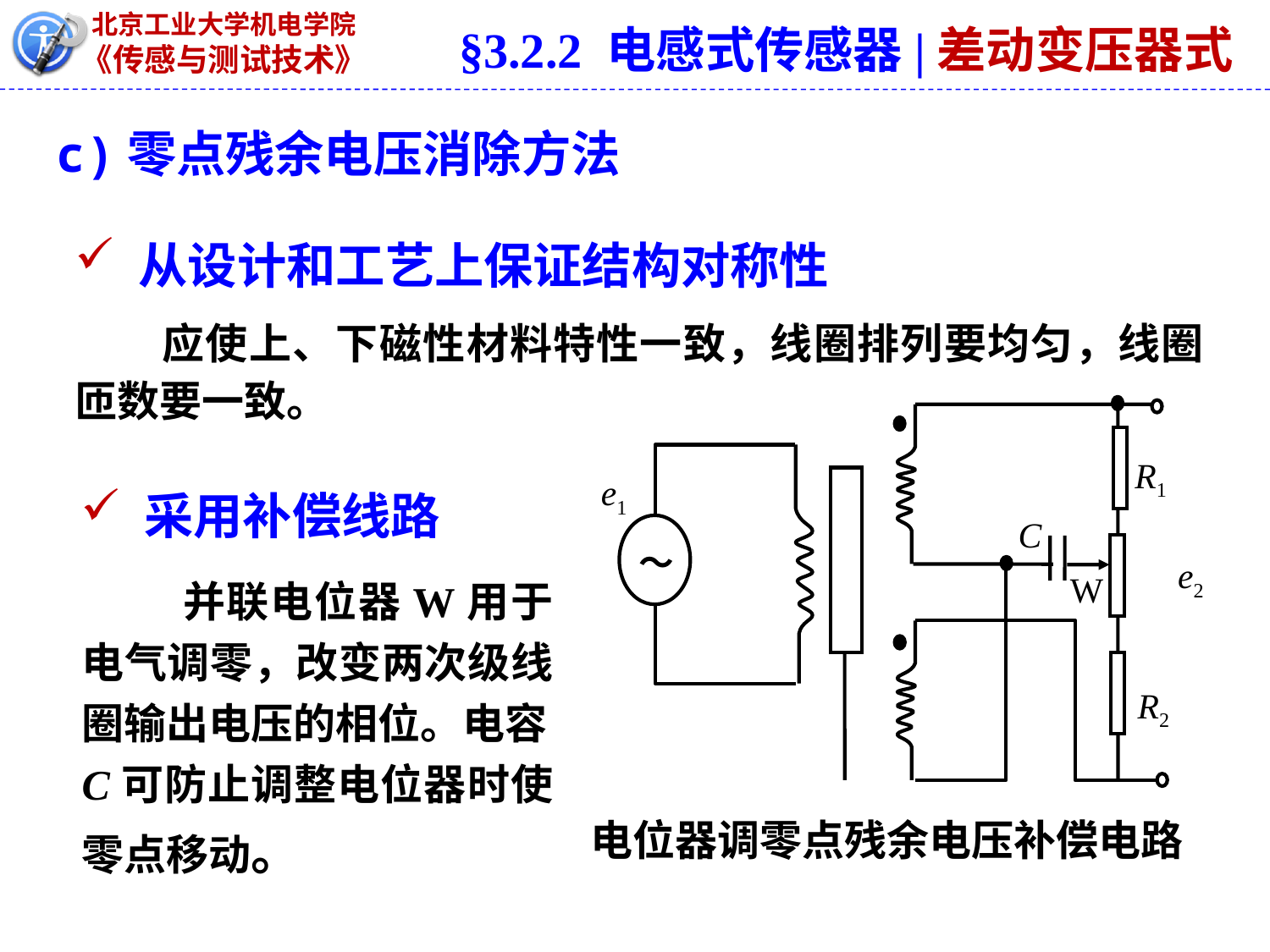

§3.2.2 电感式传感器|差动变压器式

c)零点残余电压消除方法
 从设计和工艺上保证结构对称性
      应使上、下磁性材料特性一致，线圈排列要均匀，线圈匝数要一致。

R1

e1
C

～

e2

W

R2

电位器调零点残余电压补偿电路
 采用补偿线路
        并联电位器W用于电气调零，改变两次级线圈输出电压的相位。电容C可防止调整电位器时使零点移动。